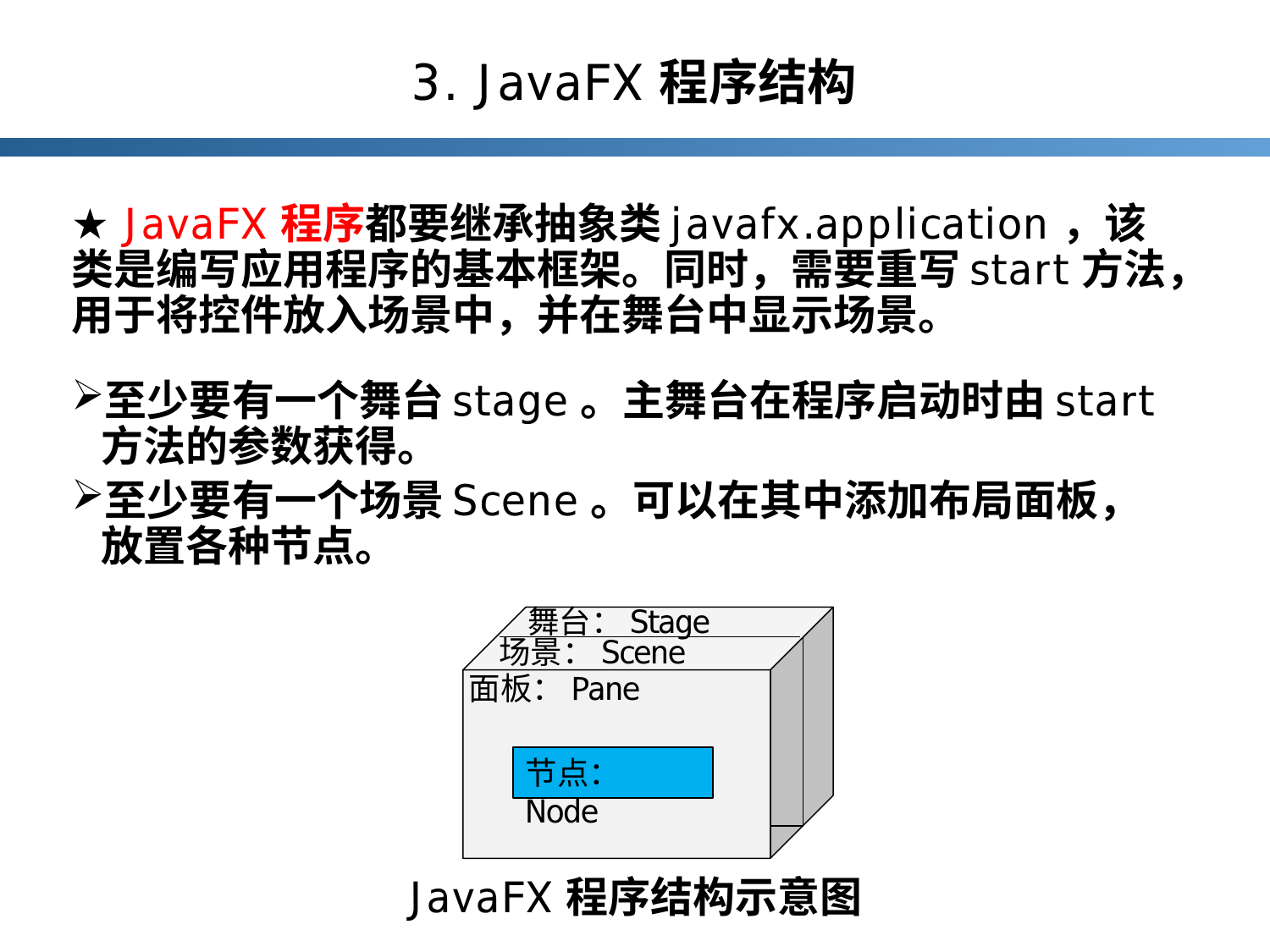

# 3. JavaFX程序结构

★ JavaFX程序都要继承抽象类javafx.application，该类是编写应用程序的基本框架。同时，需要重写start方法，用于将控件放入场景中，并在舞台中显示场景。

至少要有一个舞台stage。主舞台在程序启动时由start方法的参数获得。
至少要有一个场景Scene。可以在其中添加布局面板，放置各种节点。
舞台：Stage

场景：Scene
面板：Pane
节点：Node
JavaFX程序结构示意图